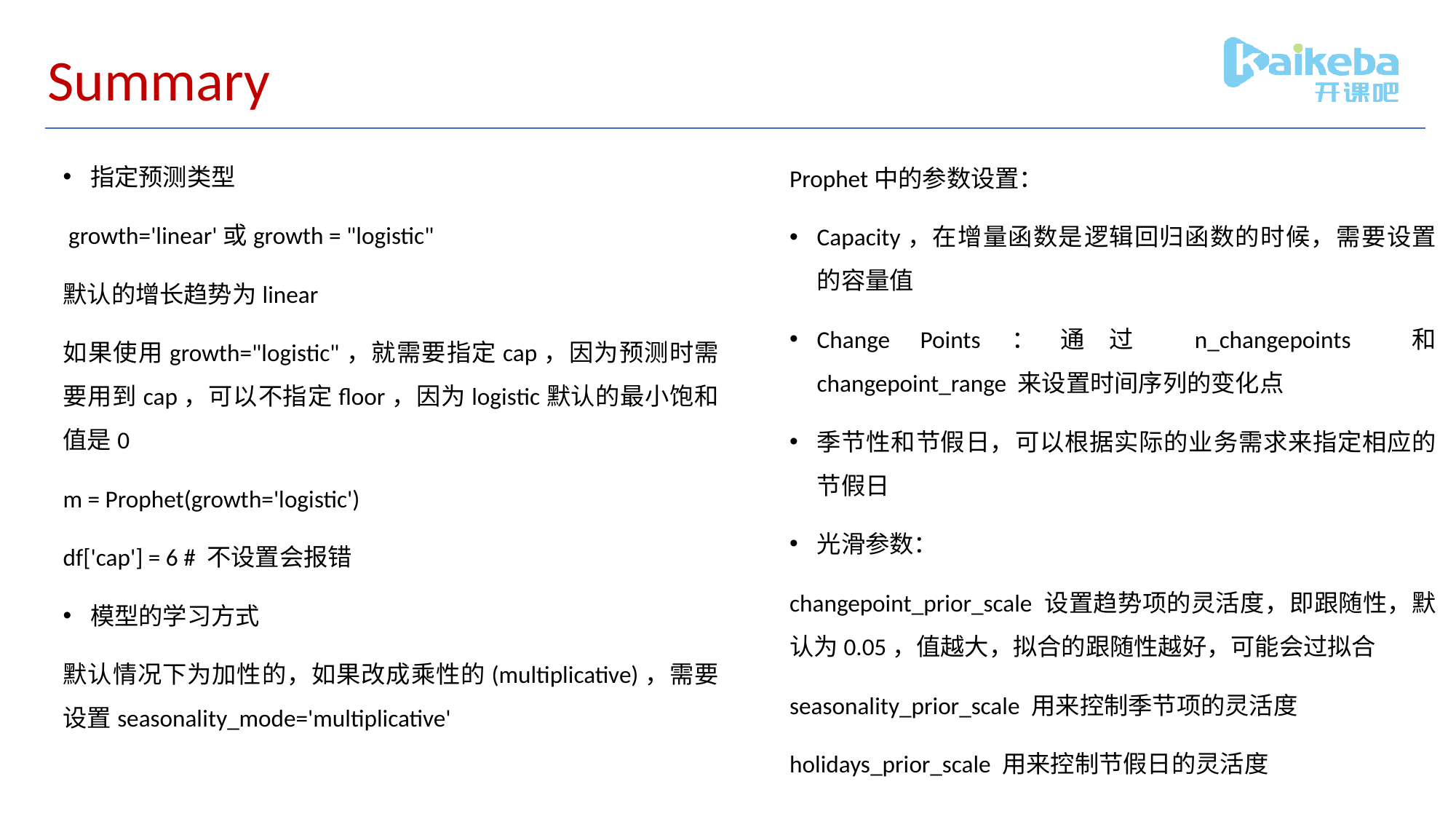

# Summary
指定预测类型
 growth='linear'或growth = "logistic"
默认的增长趋势为linear
如果使用growth="logistic"，就需要指定cap，因为预测时需要用到cap，可以不指定floor，因为logistic默认的最小饱和值是0
m = Prophet(growth='logistic')
df['cap'] = 6 # 不设置会报错
模型的学习方式
默认情况下为加性的，如果改成乘性的(multiplicative)，需要设置seasonality_mode='multiplicative'

Prophet中的参数设置：
Capacity，在增量函数是逻辑回归函数的时候，需要设置的容量值
Change Points：通过 n_changepoints 和 changepoint_range 来设置时间序列的变化点
季节性和节假日，可以根据实际的业务需求来指定相应的节假日
光滑参数：
changepoint_prior_scale 设置趋势项的灵活度，即跟随性，默认为0.05，值越大，拟合的跟随性越好，可能会过拟合
seasonality_prior_scale 用来控制季节项的灵活度
holidays_prior_scale 用来控制节假日的灵活度